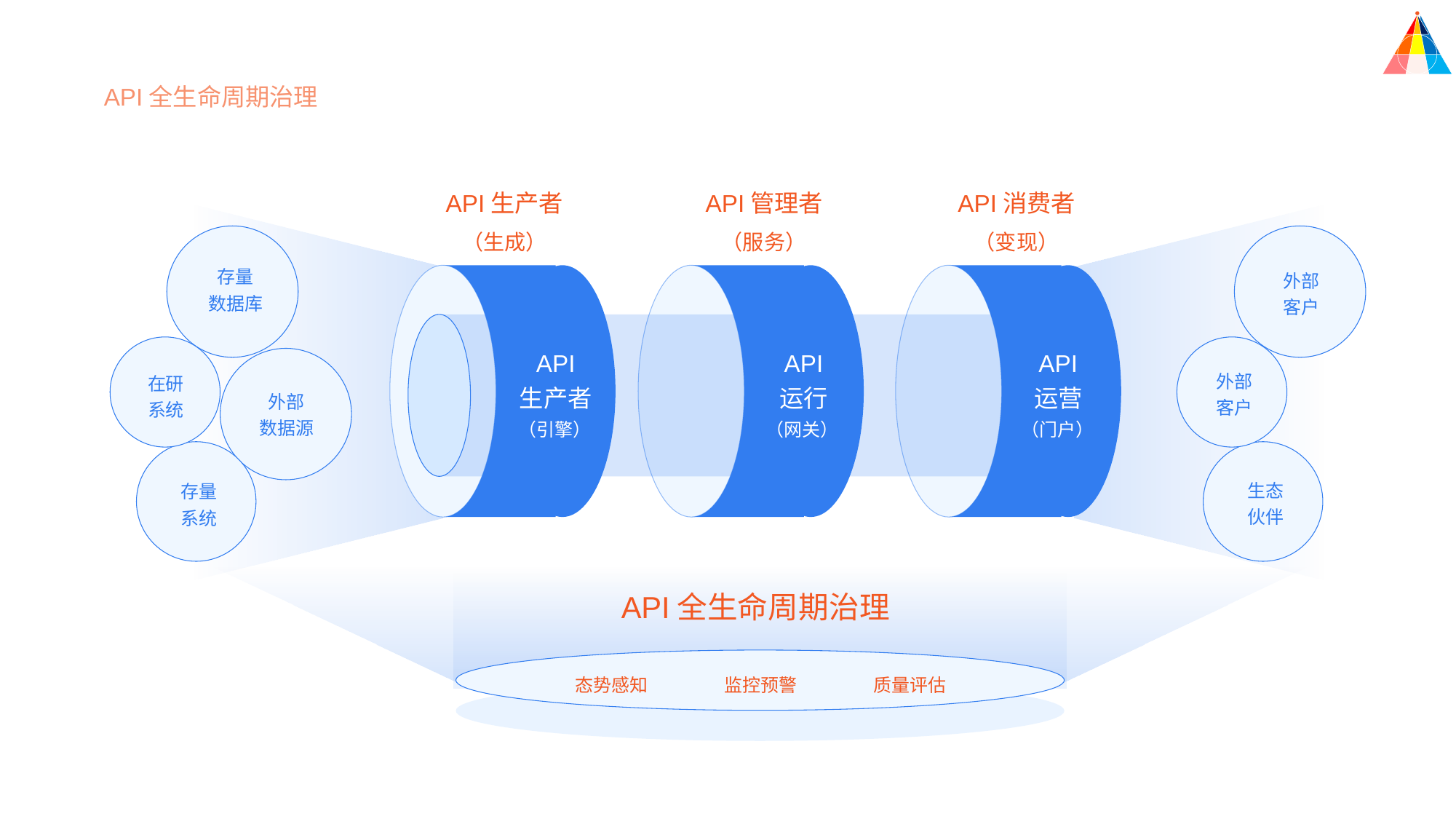

API全生命周期治理
API生产者
API管理者
API消费者
（生成）
（服务）
（变现）

存量
数据库
外部
客户

API
生产者
API
运行
API
运营

外部
客户
在研
系统
外部
数据源
（引擎）
（网关）
（门户）

生态
伙伴
存量
系统

API全生命周期治理

态势感知
监控预警
质量评估